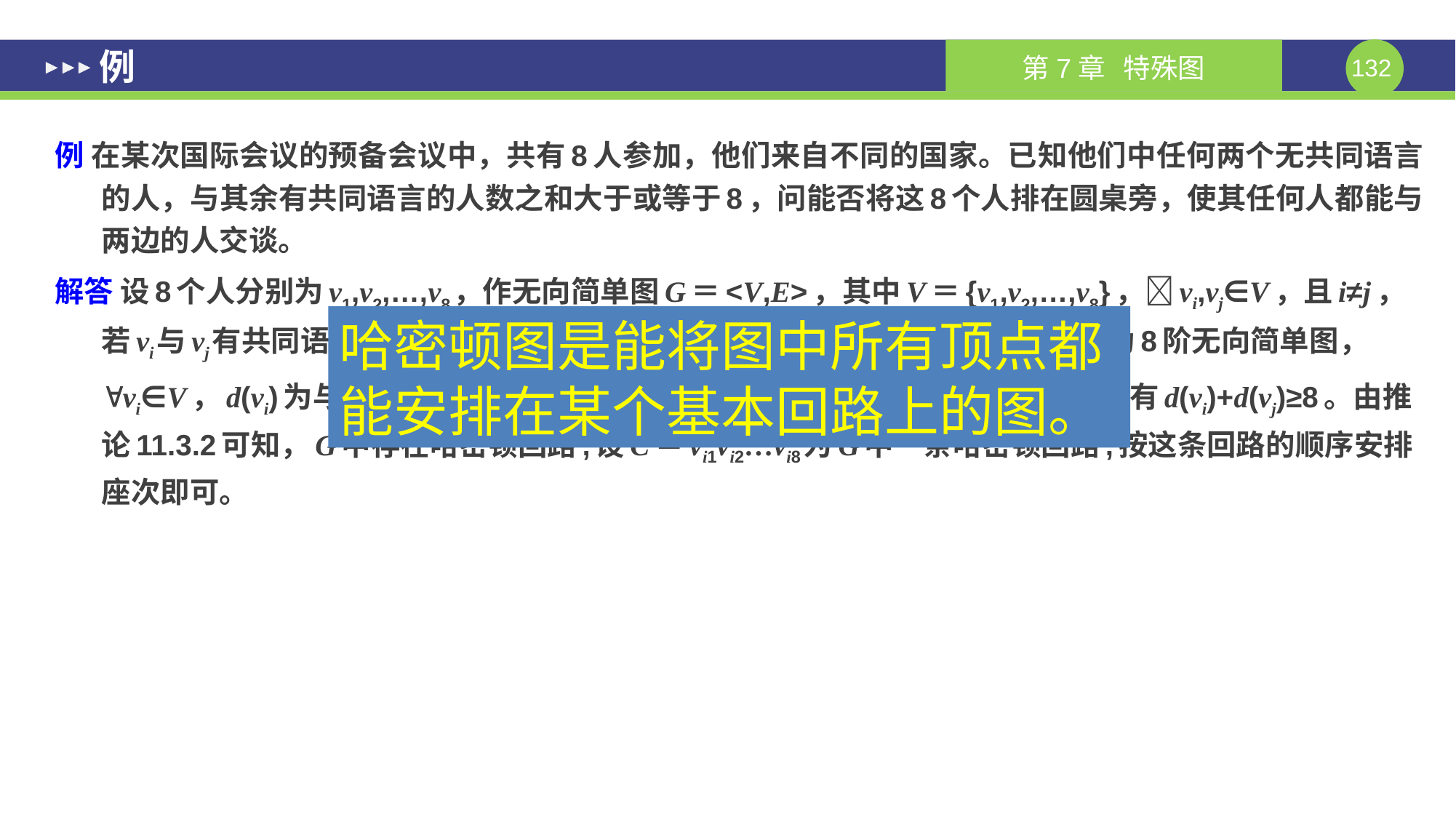

# 例
例 在某次国际会议的预备会议中，共有8人参加，他们来自不同的国家。已知他们中任何两个无共同语言的人，与其余有共同语言的人数之和大于或等于8，问能否将这8个人排在圆桌旁，使其任何人都能与两边的人交谈。
解答 设8个人分别为v1,v2,…,v8，作无向简单图G＝<V,E>，其中V＝{v1,v2,…,v8}，∀vi,vj∈V，且i≠j，若vi与vj有共同语言，就在vi,vj之间连无向边(vi,vj)，由此组成边集合E，则G为8阶无向简单图，
	∀vi∈V，d(vi)为与vi有共同语言的人数。由已知条件可知，∀vi,vj∈V且i≠j，均有d(vi)+d(vj)≥8。由推论11.3.2可知，G中存在哈密顿回路,设C＝vi1vi2…vi8为G中一条哈密顿回路,按这条回路的顺序安排座次即可。

哈密顿图是能将图中所有顶点都能安排在某个基本回路上的图。